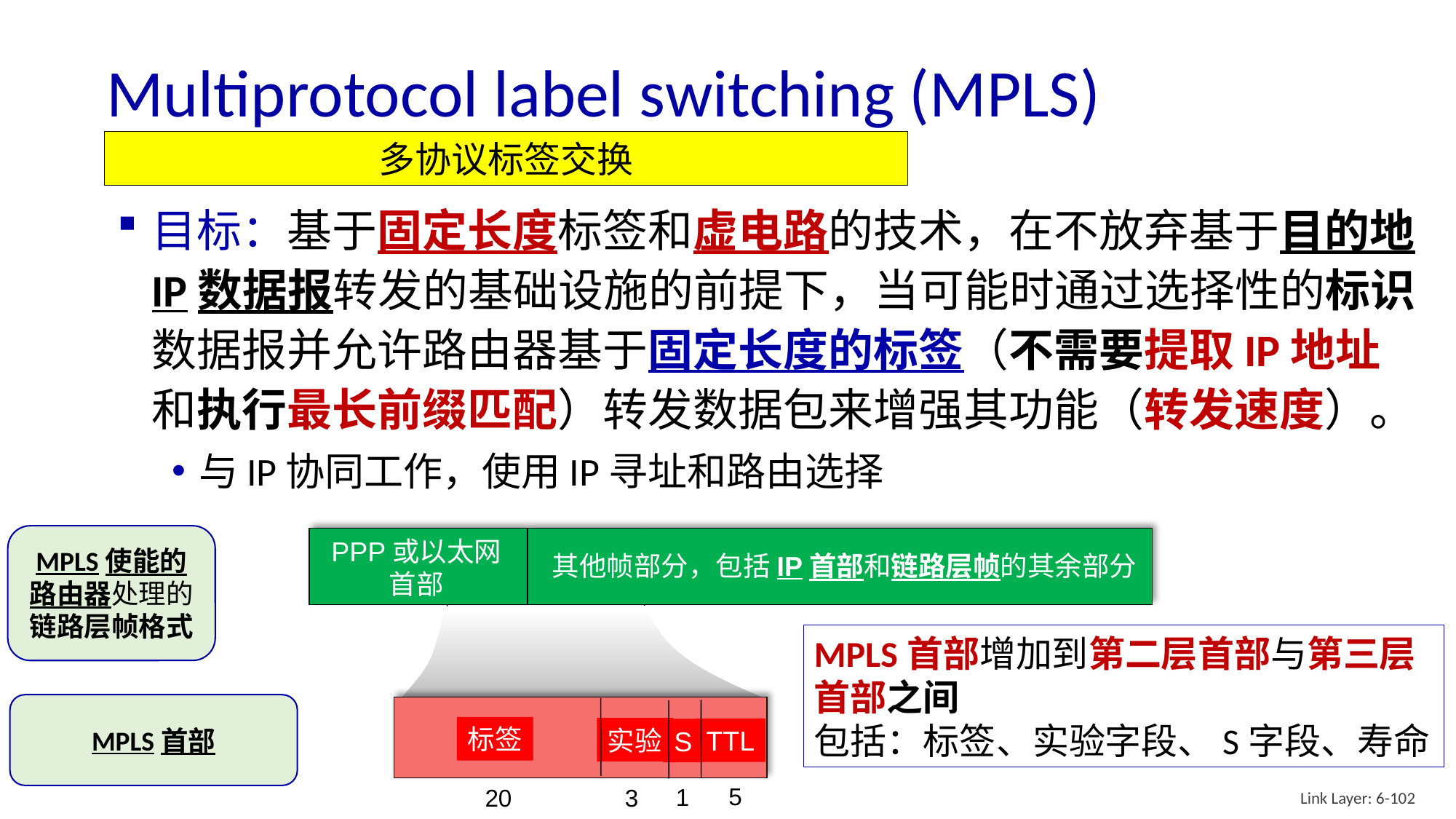

# Multiprotocol label switching (MPLS)
多协议标签交换
目标：基于固定长度标签和虚电路的技术，在不放弃基于目的地IP数据报转发的基础设施的前提下，当可能时通过选择性的标识数据报并允许路由器基于固定长度的标签（不需要提取IP地址和执行最长前缀匹配）转发数据包来增强其功能（转发速度）。
与IP协同工作，使用IP寻址和路由选择

MPLS使能的路由器处理的链路层帧格式

MPLS header

PPP或以太网
首部

其他帧部分，包括IP首部和链路层帧的其余部分
remainder of Ethernet frame, including IP header with IP source, destination addresses

标签
实验
TTL
S
5
1
3
20
MPLS首部增加到第二层首部与第三层首部之间
包括：标签、实验字段、S字段、寿命
MPLS首部
Link Layer: 6-102